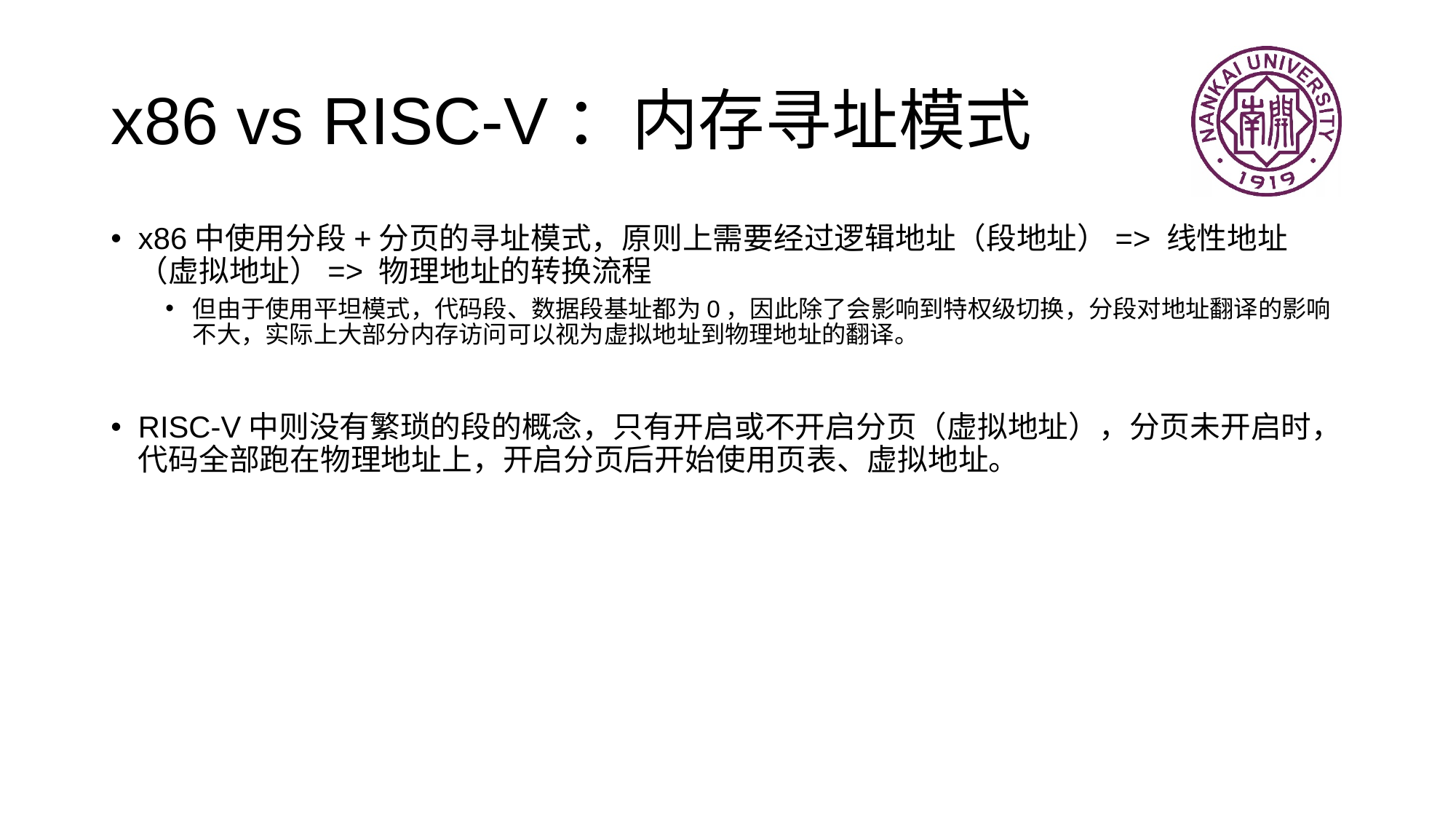

# x86 vs RISC-V：内存寻址模式
x86中使用分段+分页的寻址模式，原则上需要经过逻辑地址（段地址）=> 线性地址（虚拟地址）=> 物理地址的转换流程
但由于使用平坦模式，代码段、数据段基址都为0，因此除了会影响到特权级切换，分段对地址翻译的影响不大，实际上大部分内存访问可以视为虚拟地址到物理地址的翻译。

RISC-V中则没有繁琐的段的概念，只有开启或不开启分页（虚拟地址），分页未开启时，代码全部跑在物理地址上，开启分页后开始使用页表、虚拟地址。